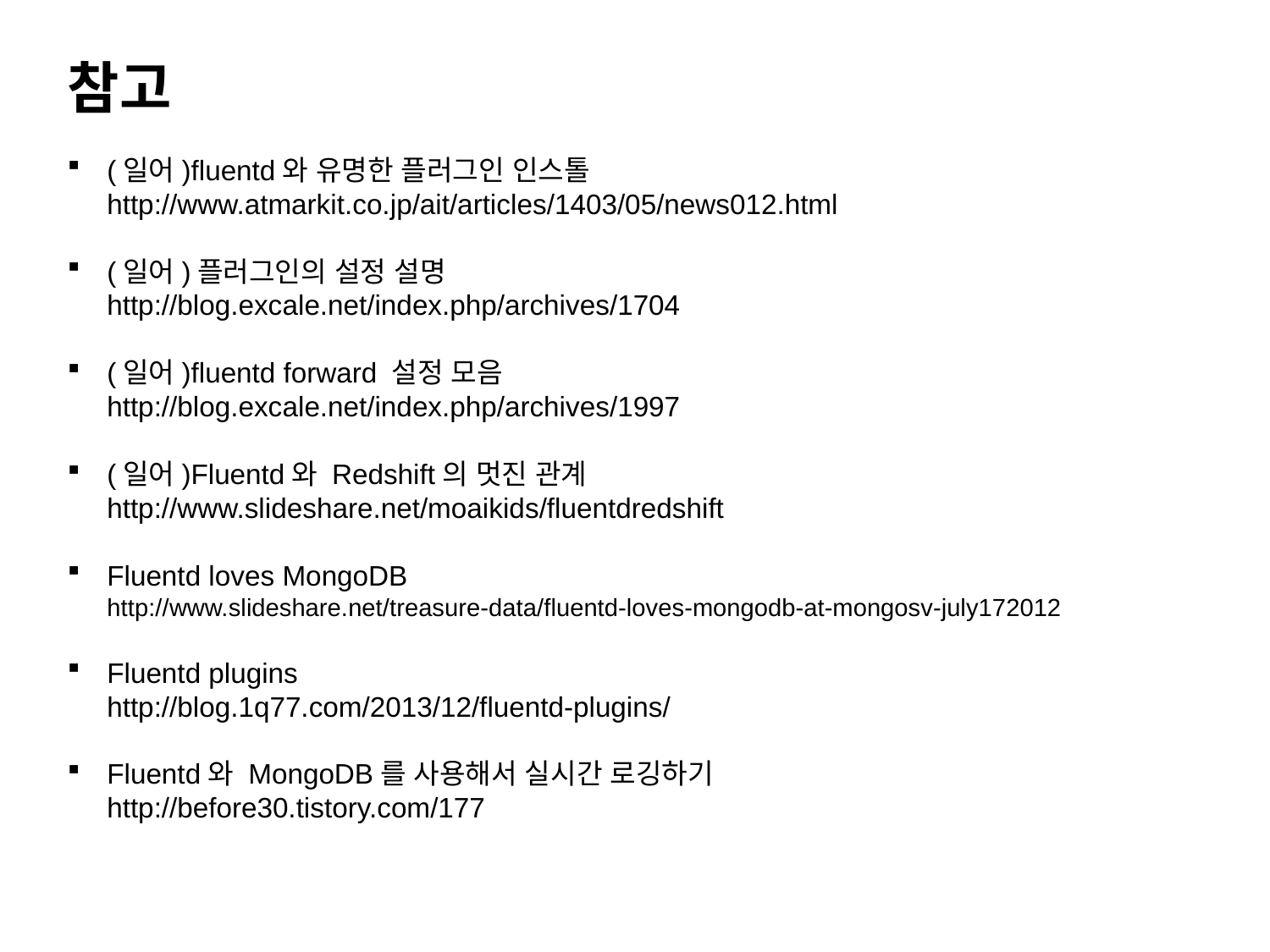

참고
(일어)fluentd와 유명한 플러그인 인스톨
http://www.atmarkit.co.jp/ait/articles/1403/05/news012.html

(일어)플러그인의 설정 설명
http://blog.excale.net/index.php/archives/1704

(일어)fluentd forward 설정 모음
http://blog.excale.net/index.php/archives/1997
(일어)Fluentd와 Redshift의 멋진 관계
http://www.slideshare.net/moaikids/fluentdredshift
Fluentd loves MongoDB
http://www.slideshare.net/treasure-data/fluentd-loves-mongodb-at-mongosv-july172012
Fluentd plugins
http://blog.1q77.com/2013/12/fluentd-plugins/

Fluentd와 MongoDB를 사용해서 실시간 로깅하기
http://before30.tistory.com/177